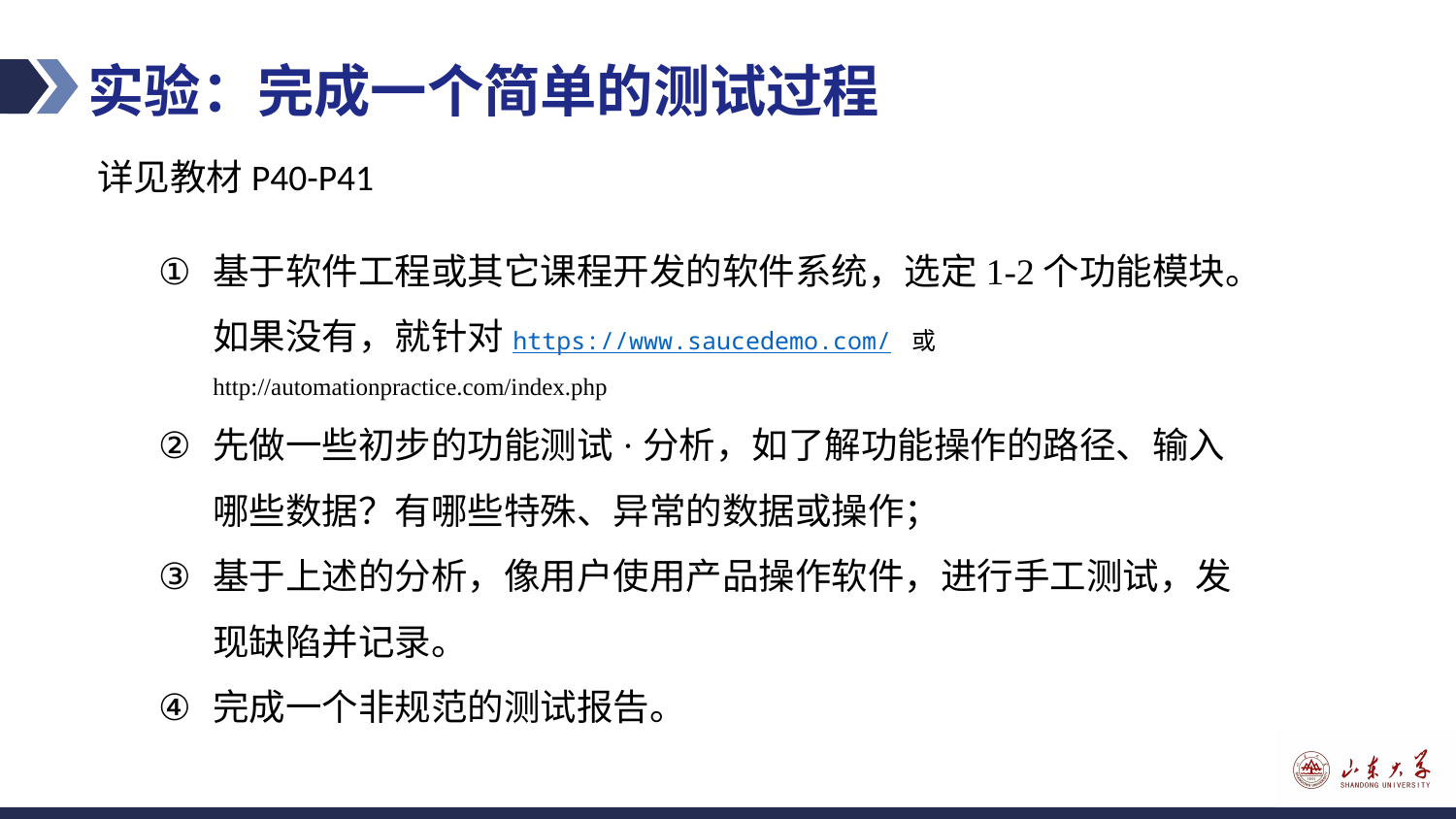

实验：完成一个简单的测试过程
详见教材P40-P41
基于软件工程或其它课程开发的软件系统，选定1-2个功能模块。如果没有，就针对https://www.saucedemo.com/ 或 http://automationpractice.com/index.php
先做一些初步的功能测试·分析，如了解功能操作的路径、输入哪些数据？有哪些特殊、异常的数据或操作；
基于上述的分析，像用户使用产品操作软件，进行手工测试，发现缺陷并记录。
完成一个非规范的测试报告。